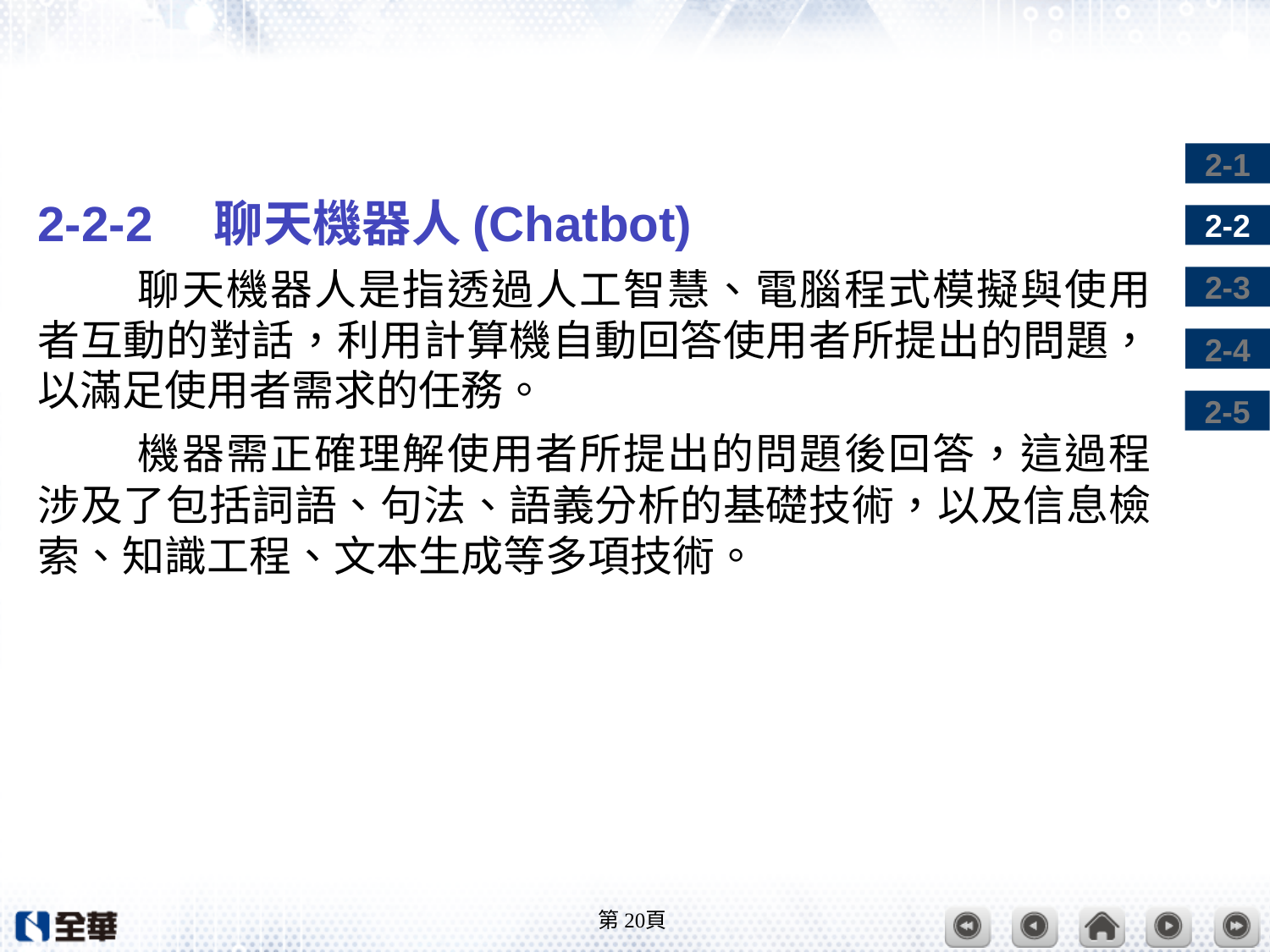

#
2-2-2　聊天機器人(Chatbot)
聊天機器人是指透過人工智慧、電腦程式模擬與使用者互動的對話，利用計算機自動回答使用者所提出的問題，以滿足使用者需求的任務。
機器需正確理解使用者所提出的問題後回答，這過程涉及了包括詞語、句法、語義分析的基礎技術，以及信息檢索、知識工程、文本生成等多項技術。